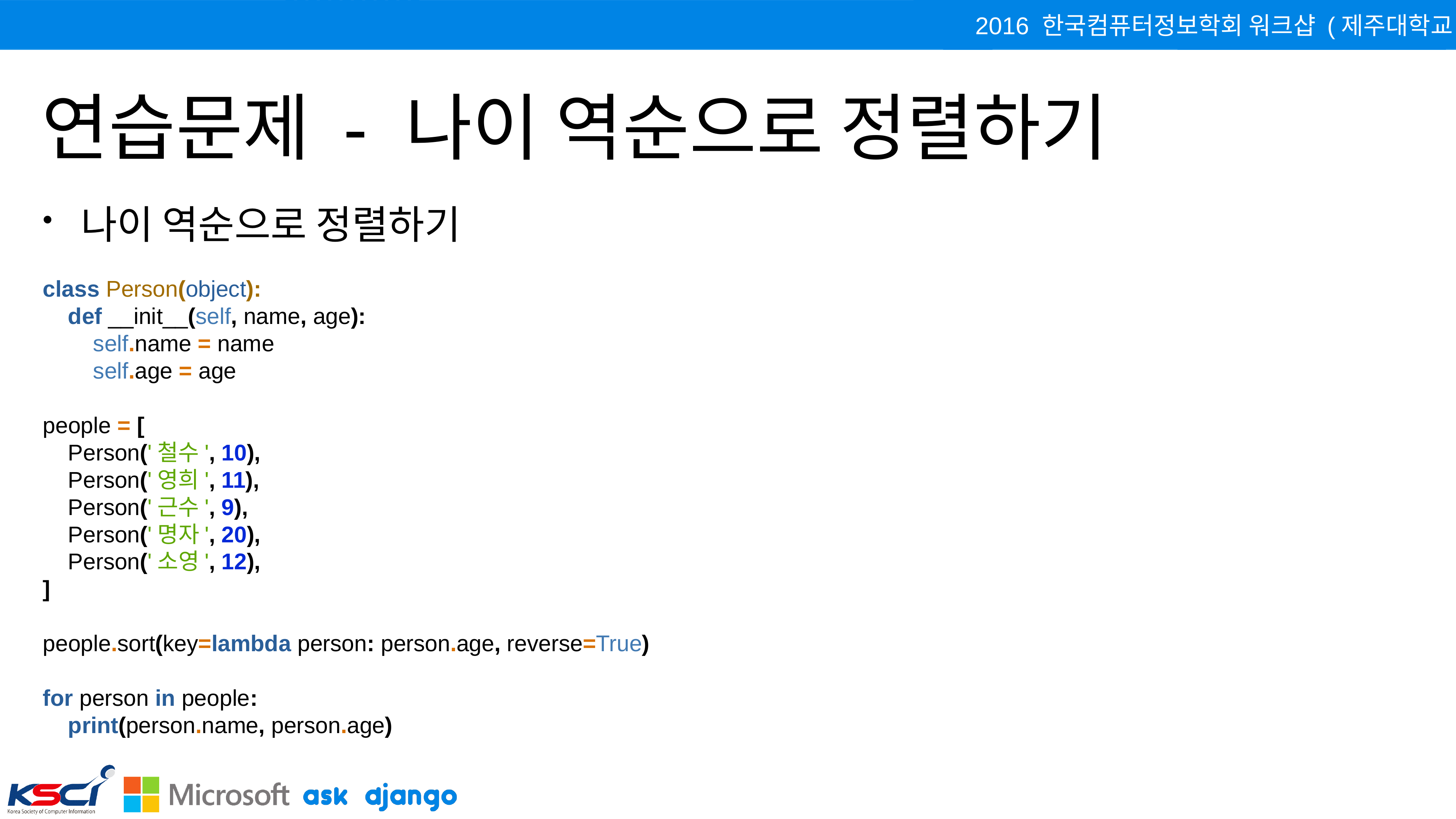

# 연습문제 - 나이 역순으로 정렬하기
나이 역순으로 정렬하기
class Person(object):
    def __init__(self, name, age):
        self.name = name
        self.age = age

people = [
    Person('철수', 10),
    Person('영희', 11),
    Person('근수', 9),
    Person('명자', 20),
    Person('소영', 12),
]

people.sort(key=lambda person: person.age, reverse=True)

for person in people:
    print(person.name, person.age)